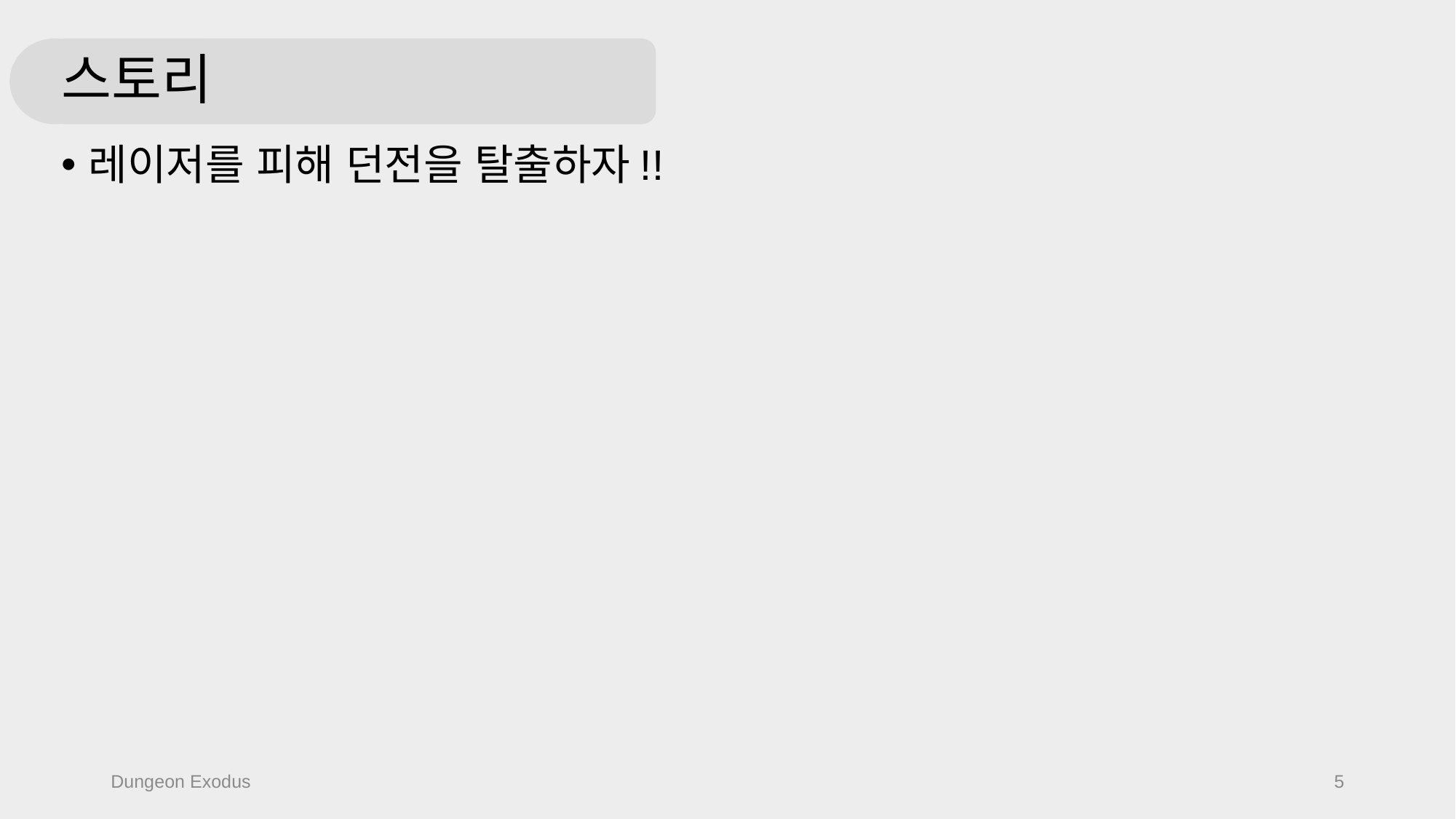

# 스토리
레이저를 피해 던전을 탈출하자!!
Dungeon Exodus
5